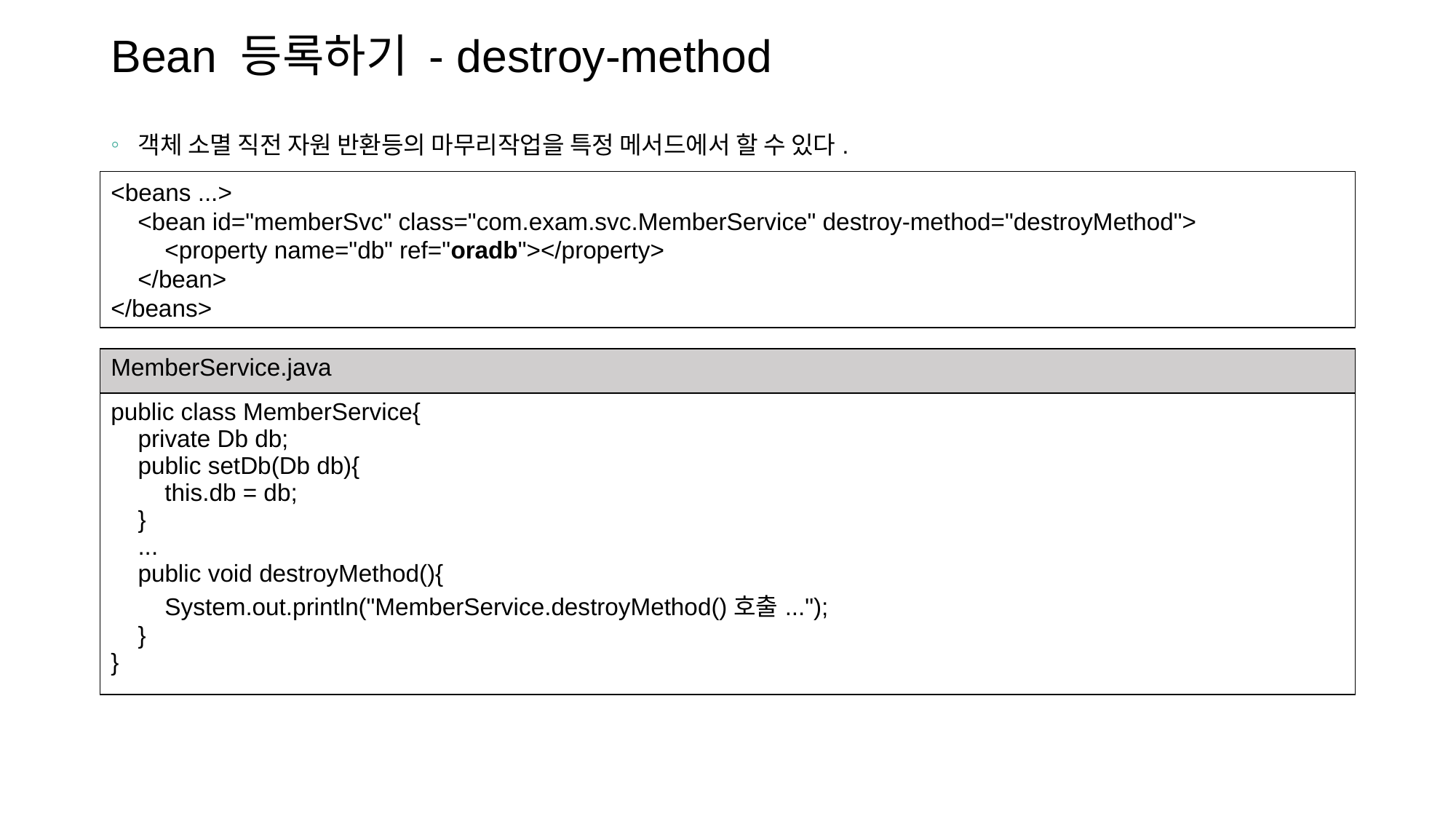

# Bean 등록하기 - destroy-method
객체 소멸 직전 자원 반환등의 마무리작업을 특정 메서드에서 할 수 있다.
<beans ...>
    <bean id="memberSvc" class="com.exam.svc.MemberService" destroy-method="destroyMethod">
        <property name="db" ref="oradb"></property>
    </bean>
</beans>
| MemberService.java |
| --- |
| public class MemberService{ private Db db; public setDb(Db db){ this.db = db; } ... public void destroyMethod(){ System.out.println("MemberService.destroyMethod()호출..."); } } |